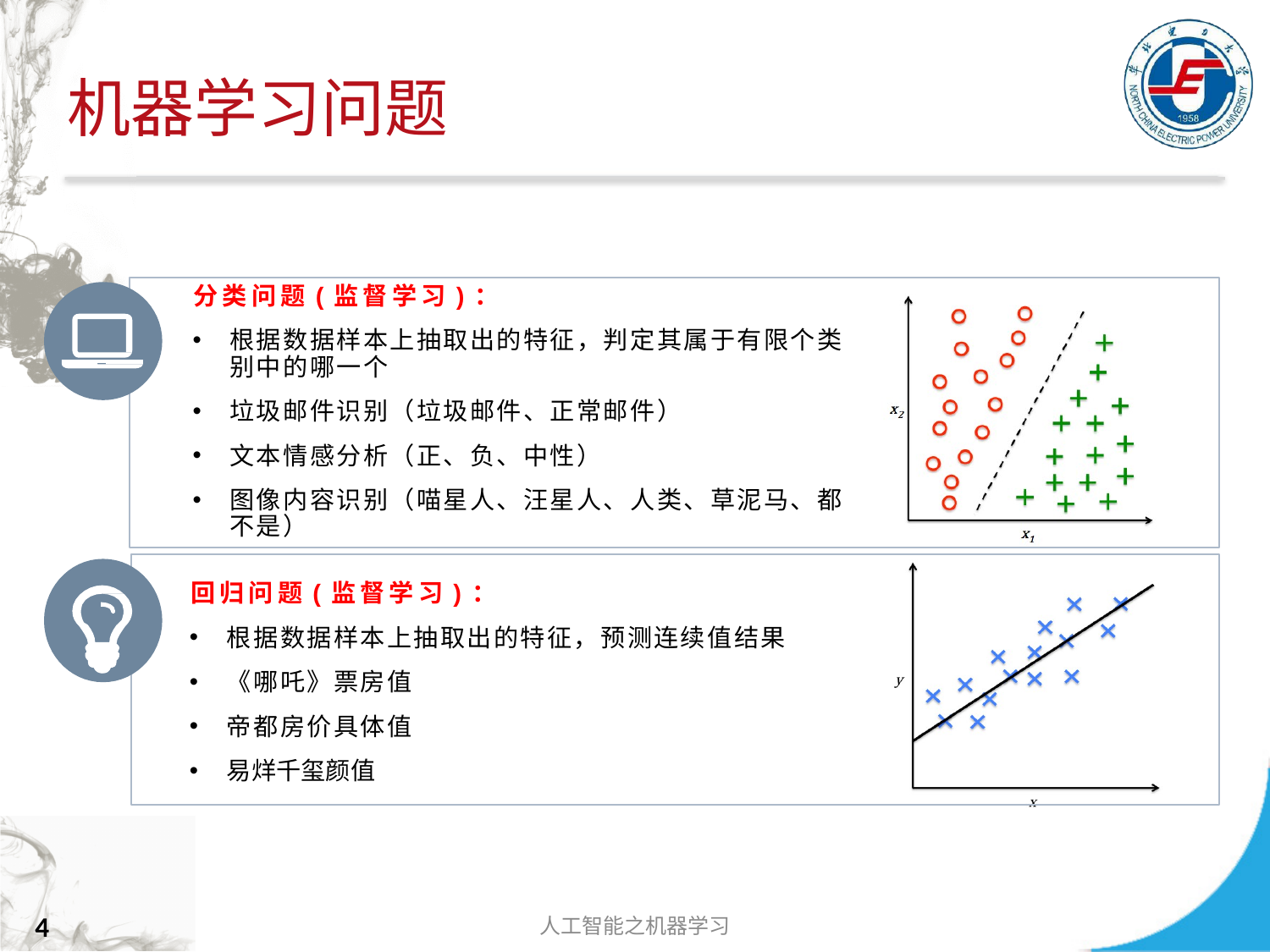

# 机器学习问题
分类问题(监督学习)：
根据数据样本上抽取出的特征，判定其属于有限个类别中的哪一个
垃圾邮件识别（垃圾邮件、正常邮件）
文本情感分析（正、负、中性）
图像内容识别（喵星人、汪星人、人类、草泥马、都不是）

回归问题(监督学习)：
根据数据样本上抽取出的特征，预测连续值结果
《哪吒》票房值
帝都房价具体值
易烊千玺颜值

人工智能之机器学习
4